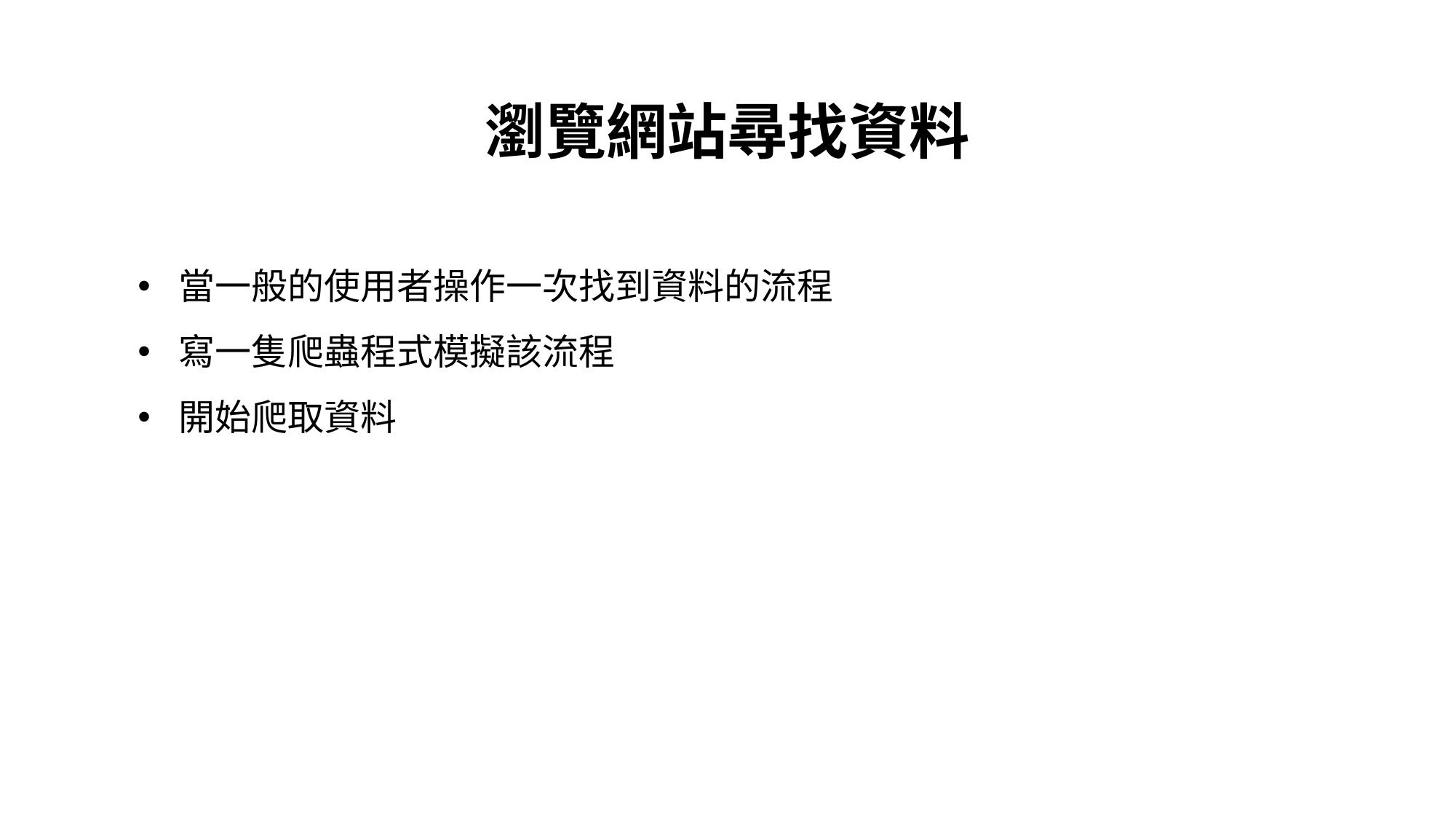

瀏覽網站尋找資料
當一般的使用者操作一次找到資料的流程
寫一隻爬蟲程式模擬該流程
開始爬取資料